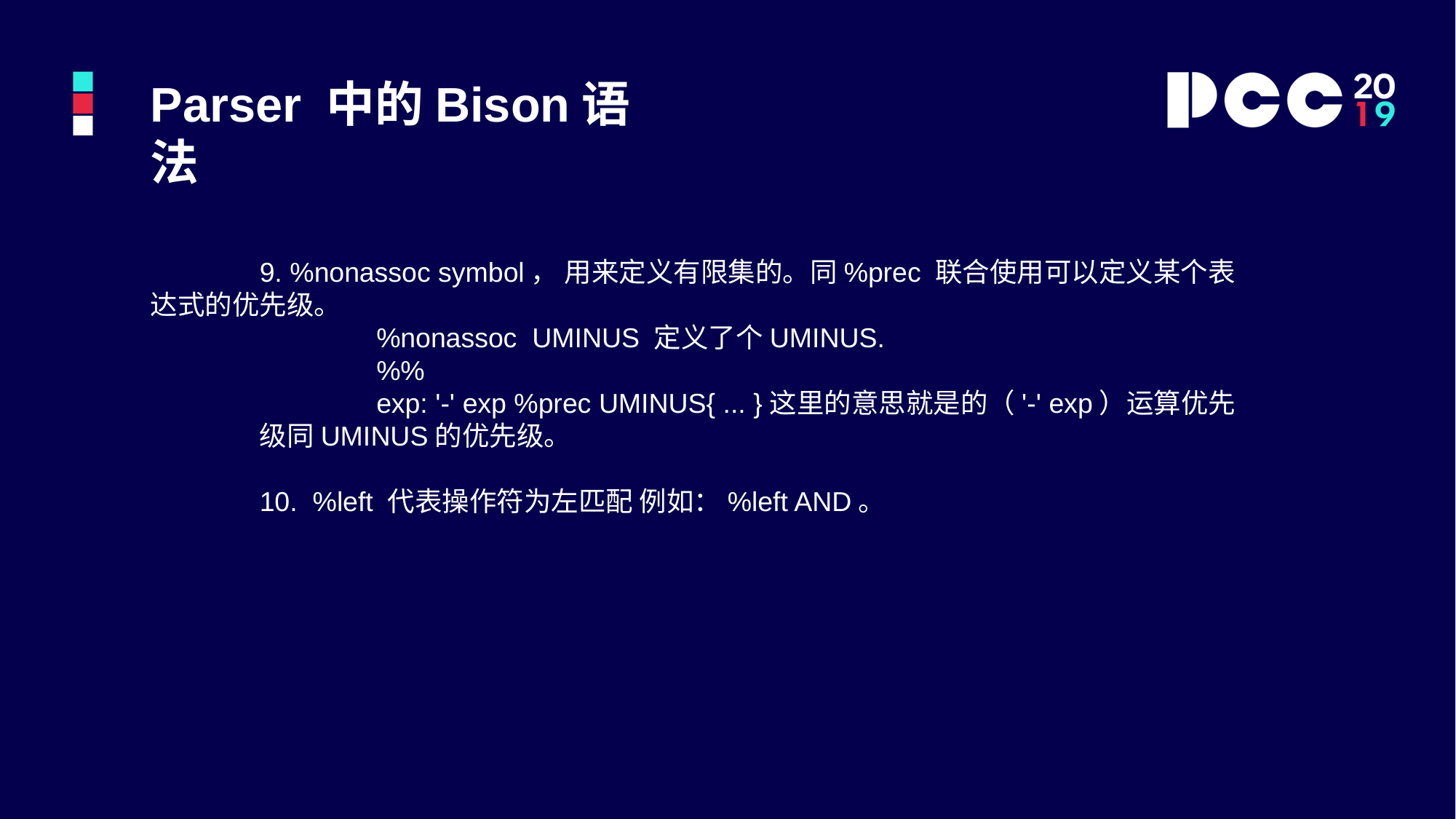

Parser 中的Bison语法
	9. %nonassoc symbol， 用来定义有限集的。同%prec 联合使用可以定义某个表达式的优先级。
		 %nonassoc  UMINUS 定义了个UMINUS.
           		 %%
           		 exp: '-' exp %prec UMINUS{ ... }这里的意思就是的（'-' exp）运算优先		级同UMINUS的优先级。

	10.  %left 代表操作符为左匹配 例如：%left AND。